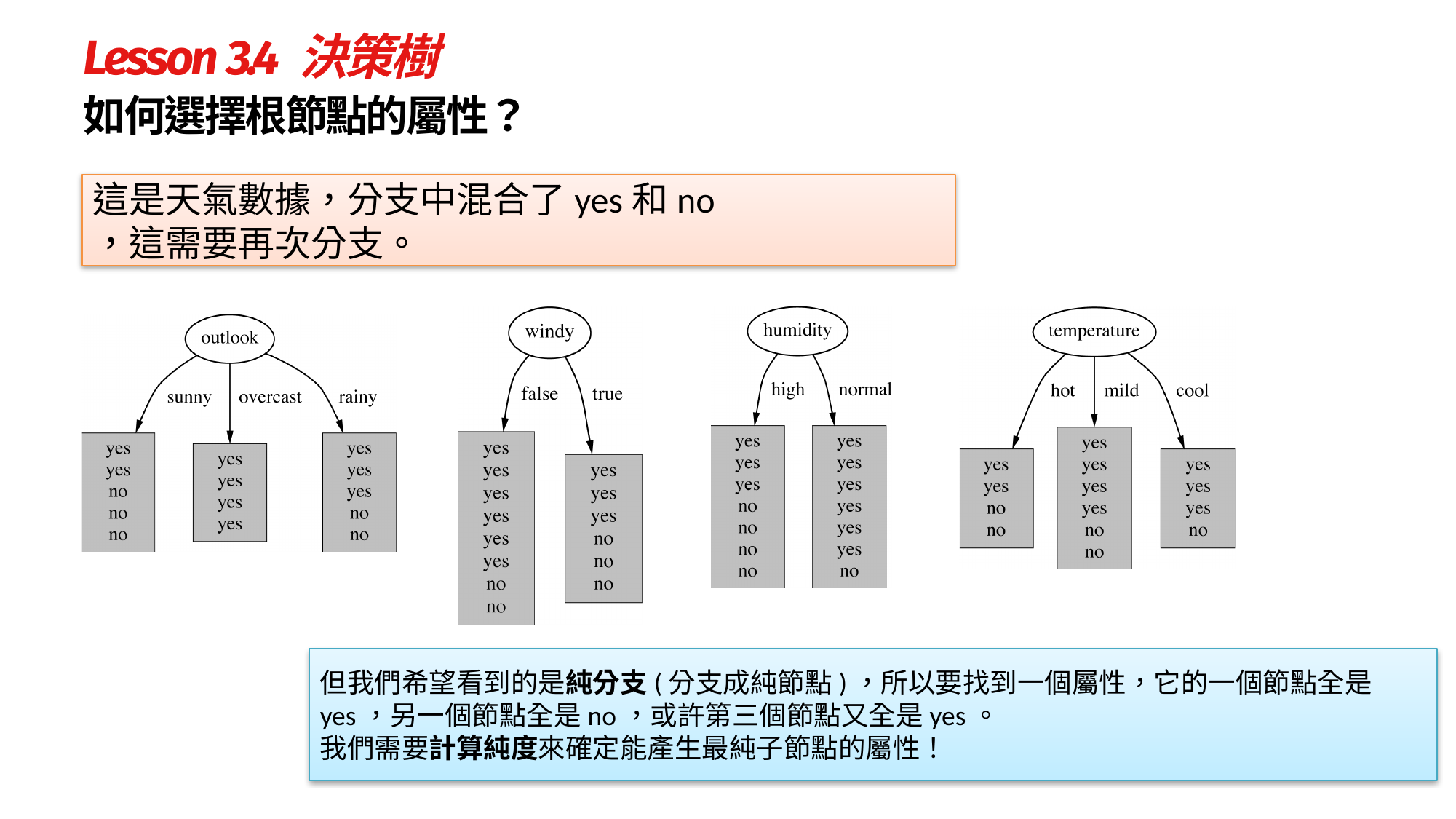

Lesson 3.4 決策樹
如何選擇根節點的屬性？
這是天氣數據，分支中混合了yes和no
，這需要再次分支。

但我們希望看到的是純分支(分支成純節點)，所以要找到一個屬性，它的一個節點全是yes，另一個節點全是no，或許第三個節點又全是yes。
我們需要計算純度來確定能產生最純子節點的屬性！